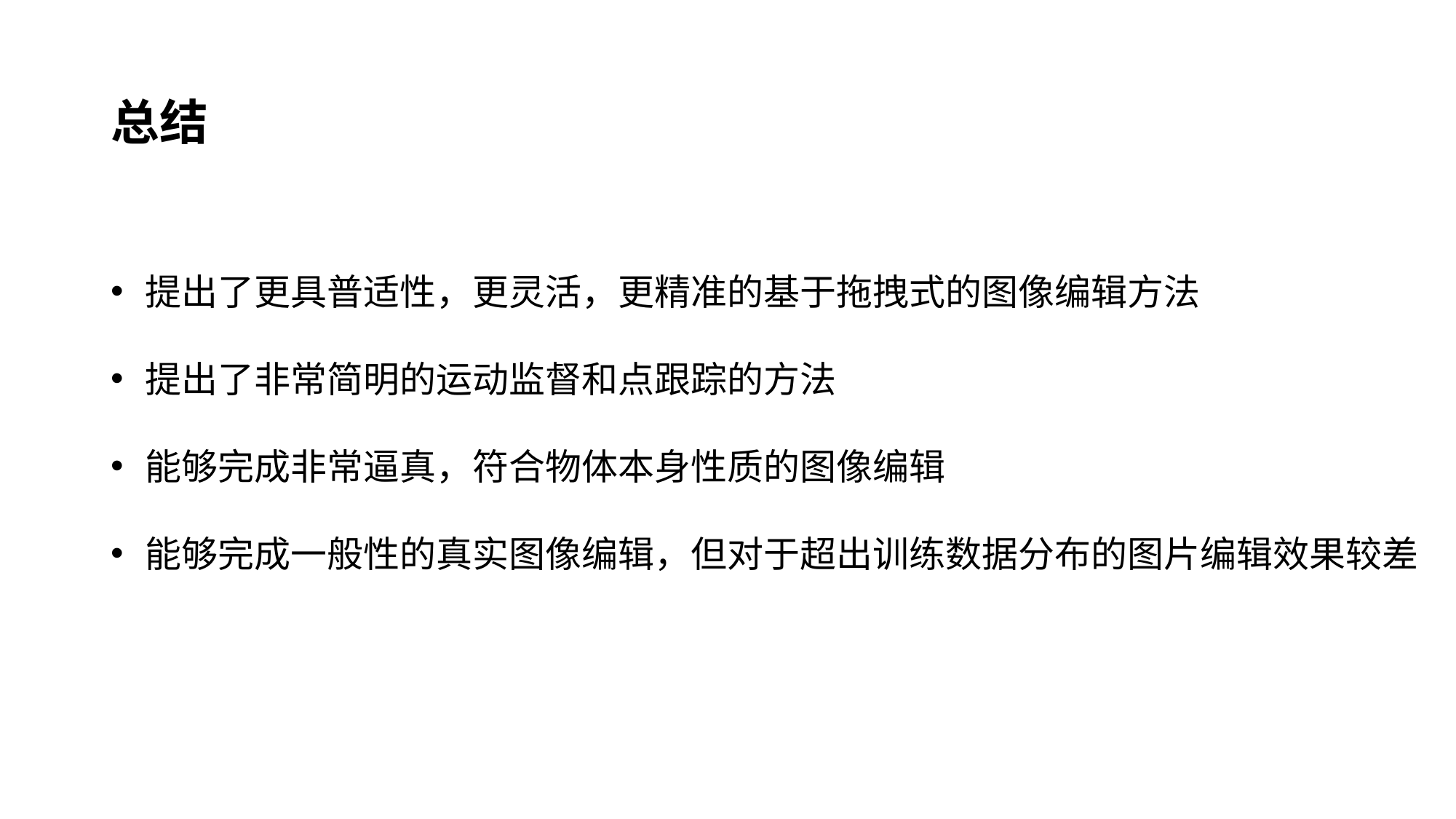

# 总结
提出了更具普适性，更灵活，更精准的基于拖拽式的图像编辑方法
提出了非常简明的运动监督和点跟踪的方法
能够完成非常逼真，符合物体本身性质的图像编辑
能够完成一般性的真实图像编辑，但对于超出训练数据分布的图片编辑效果较差